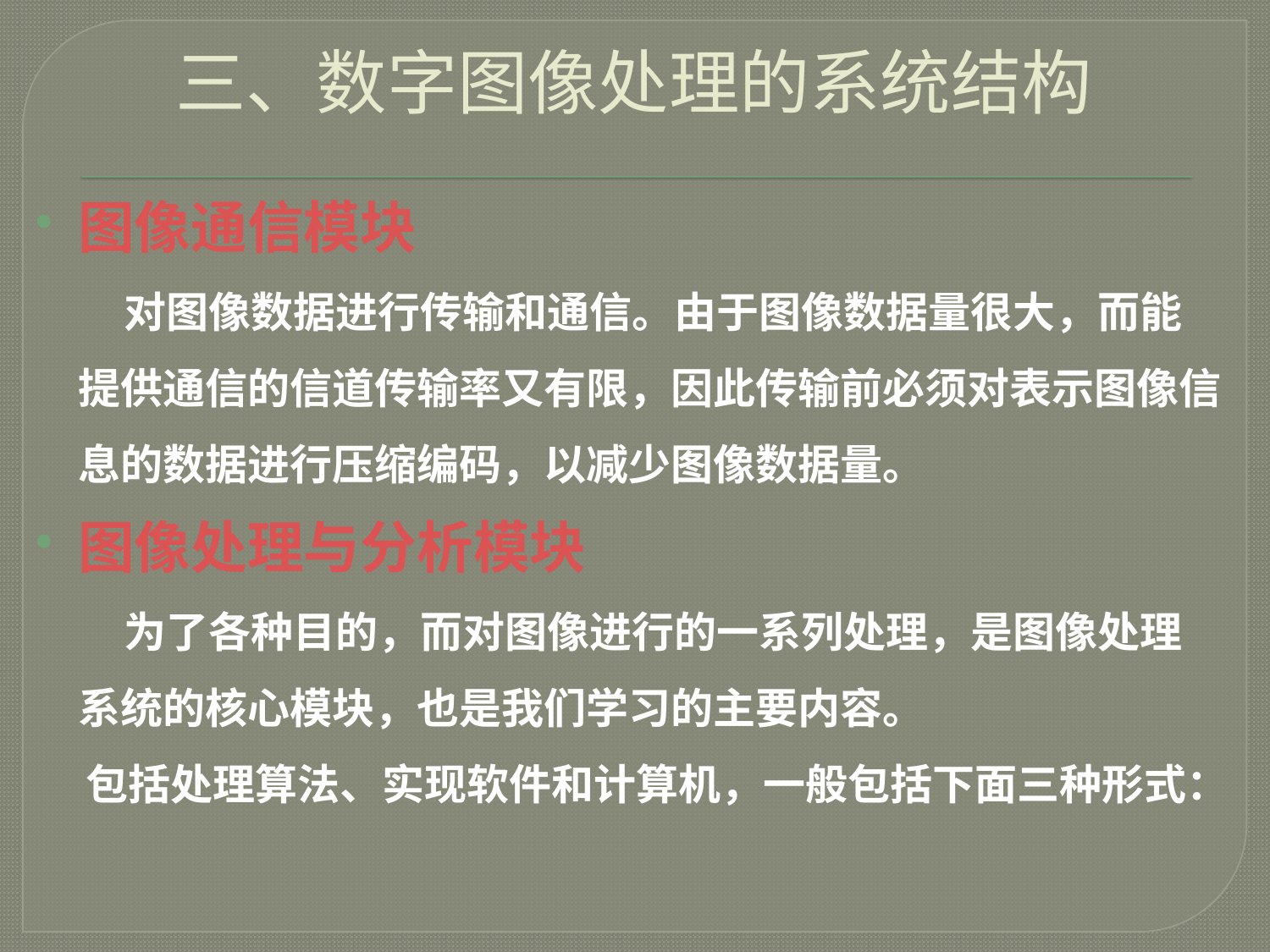

三、数字图像处理的系统结构
图像通信模块
        对图像数据进行传输和通信。由于图像数据量很大，而能提供通信的信道传输率又有限，因此传输前必须对表示图像信息的数据进行压缩编码，以减少图像数据量。

图像处理与分析模块
        为了各种目的，而对图像进行的一系列处理，是图像处理系统的核心模块，也是我们学习的主要内容。
    包括处理算法、实现软件和计算机，一般包括下面三种形式：